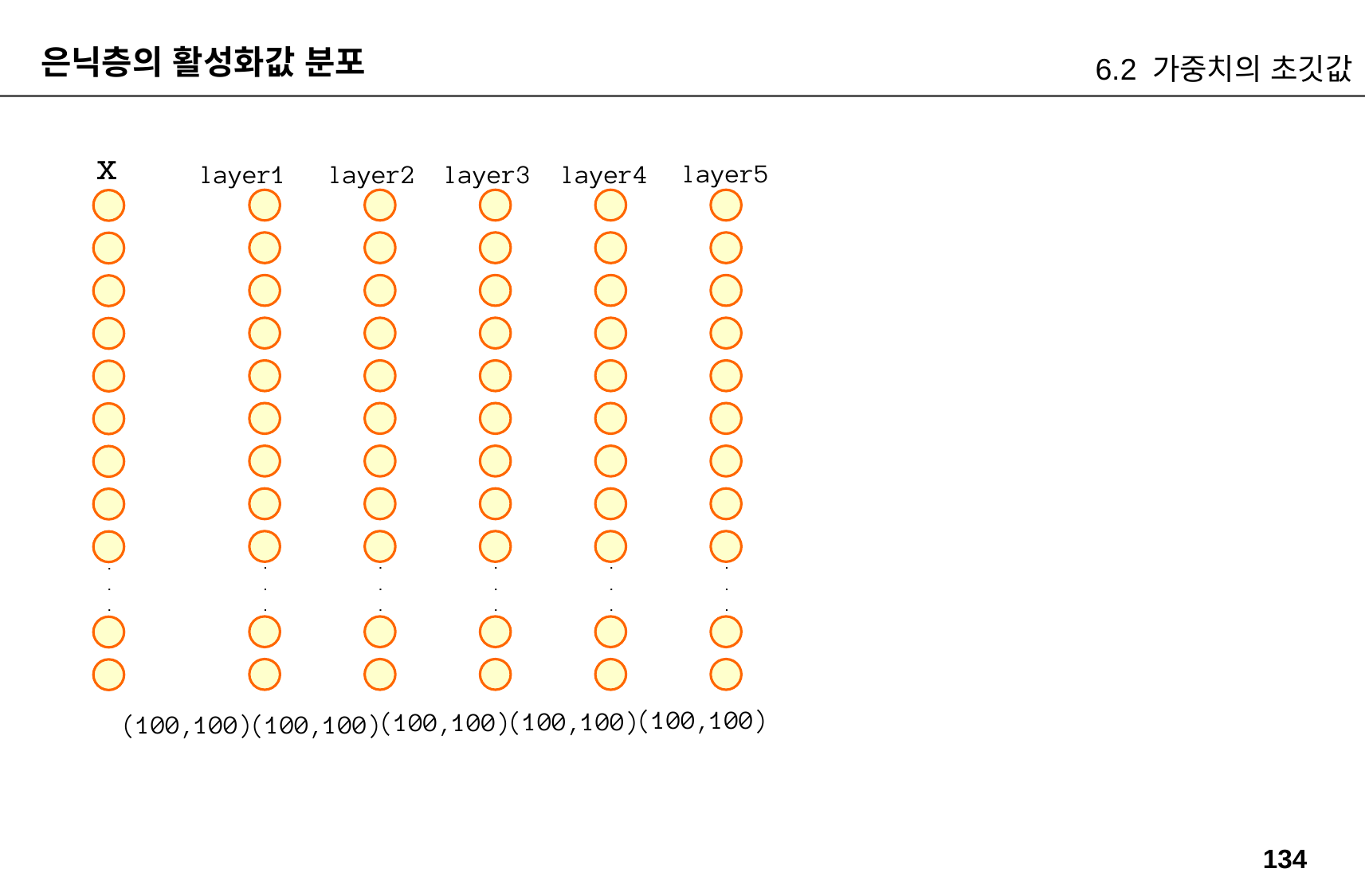

은닉층의 활성화값 분포
6.2 가중치의 초깃값
x
layer5
layer1
layer2
layer3
layer4

.
.
.

.
.
.

.
.
.

.
.
.

.
.
.

.
.
.

(100,100)
(100,100)
(100,100)
(100,100)
(100,100)